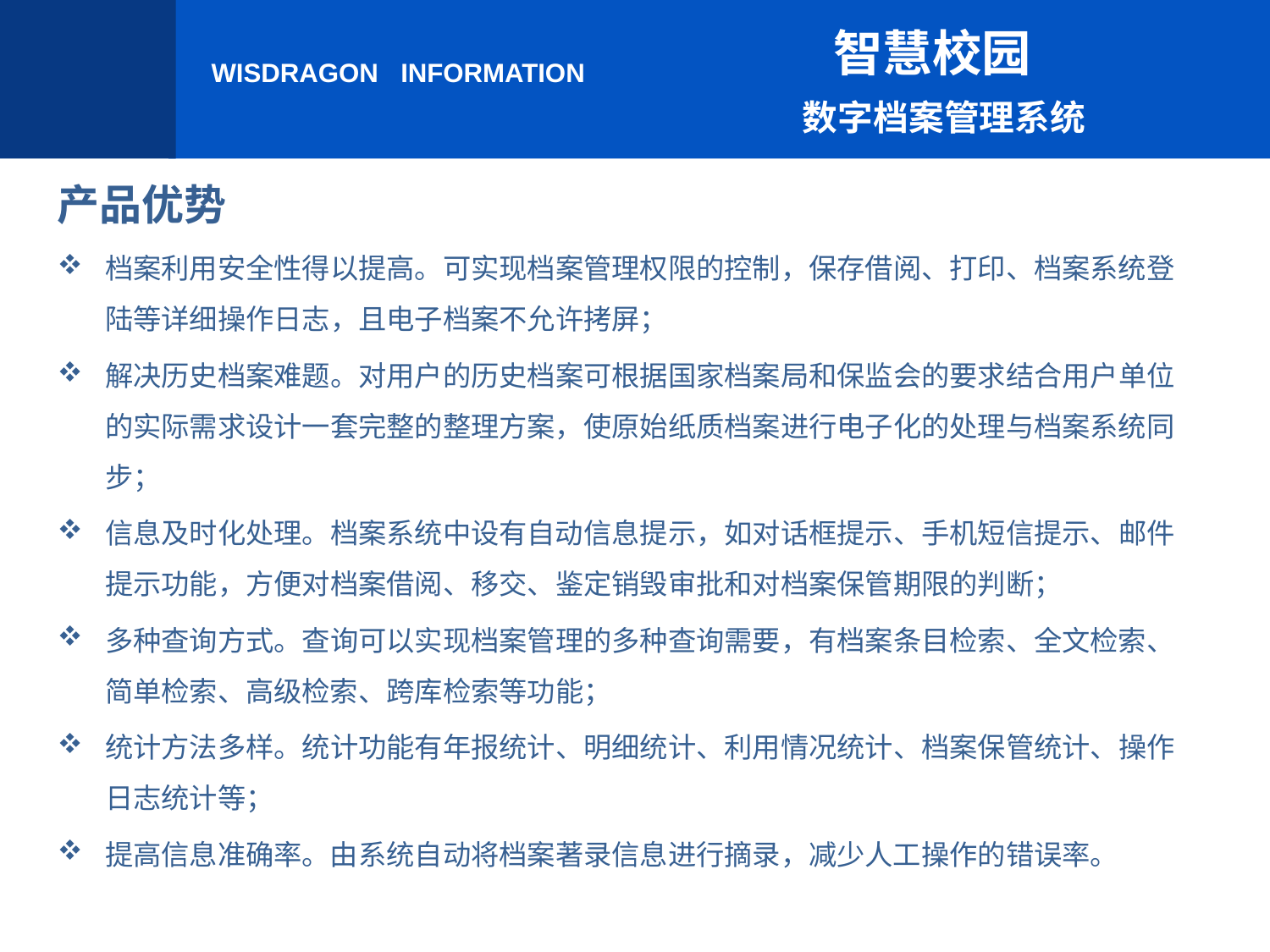

智慧校园
 数字档案管理系统
产品优势
档案利用安全性得以提高。可实现档案管理权限的控制，保存借阅、打印、档案系统登陆等详细操作日志，且电子档案不允许拷屏；
解决历史档案难题。对用户的历史档案可根据国家档案局和保监会的要求结合用户单位的实际需求设计一套完整的整理方案，使原始纸质档案进行电子化的处理与档案系统同步；
信息及时化处理。档案系统中设有自动信息提示，如对话框提示、手机短信提示、邮件提示功能，方便对档案借阅、移交、鉴定销毁审批和对档案保管期限的判断；
多种查询方式。查询可以实现档案管理的多种查询需要，有档案条目检索、全文检索、简单检索、高级检索、跨库检索等功能；
统计方法多样。统计功能有年报统计、明细统计、利用情况统计、档案保管统计、操作日志统计等；
提高信息准确率。由系统自动将档案著录信息进行摘录，减少人工操作的错误率。